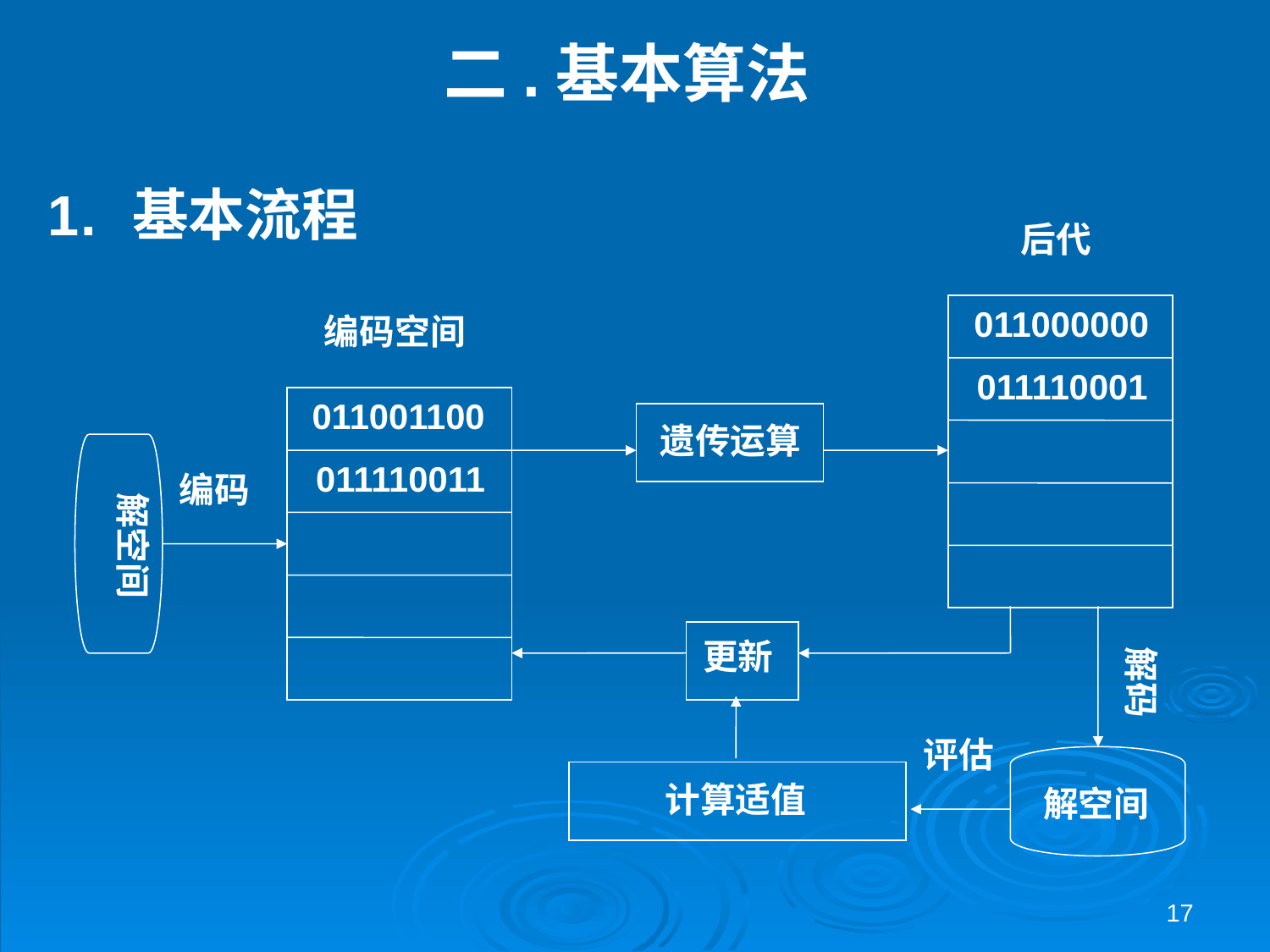

# 二.基本算法
基本流程
后代

011000000
011110001
编码空间

011001100
011110011

遗传运算

解空间

编码

解码

更新

评估

解空间

计算适值
17